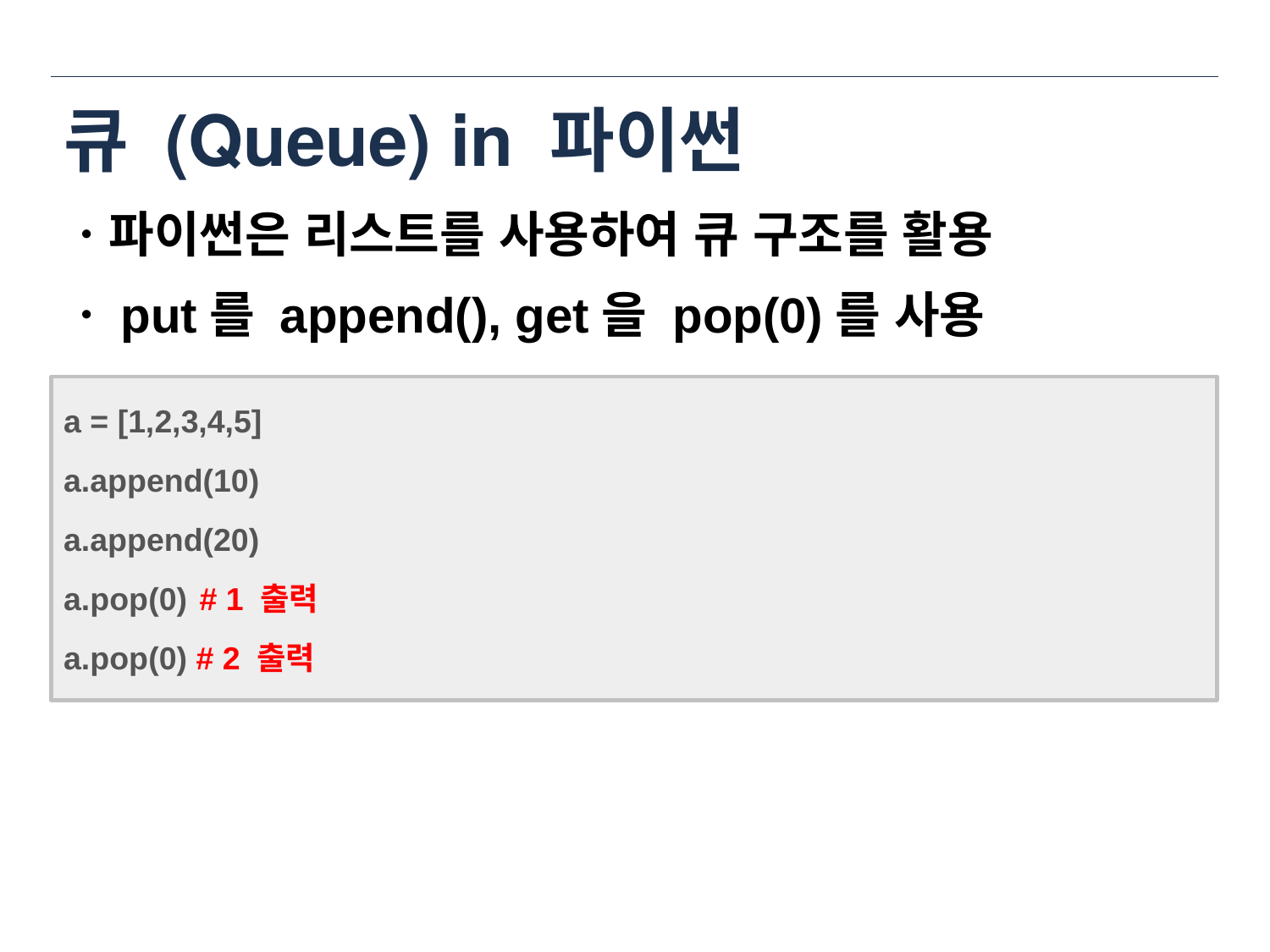

# 큐 (Queue) in 파이썬
ㆍ파이썬은 리스트를 사용하여 큐 구조를 활용
ㆍput를 append(), get을 pop(0)를 사용
a = [1,2,3,4,5]
a.append(10)
a.append(20)
a.pop(0)	 # 1 출력
a.pop(0) # 2 출력